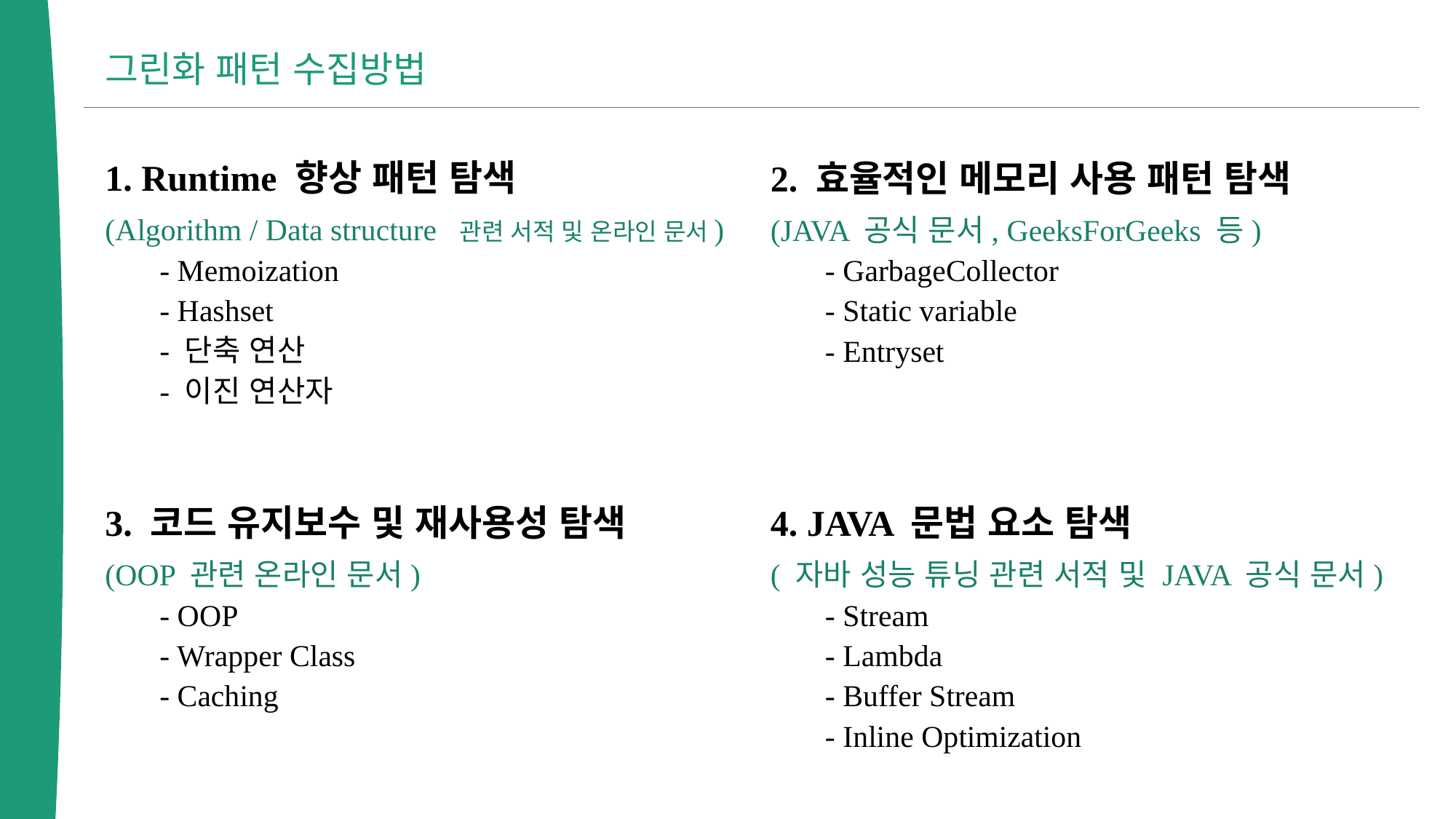

그린화 패턴 수집방법

1. Runtime 향상 패턴 탐색
(Algorithm / Data structure  관련 서적 및 온라인 문서)
- Memoization
- Hashset
- 단축 연산
- 이진 연산자
2. 효율적인 메모리 사용 패턴 탐색
(JAVA 공식 문서, GeeksForGeeks 등)
- GarbageCollector
- Static variable
- Entryset

4. JAVA 문법 요소 탐색
( 자바 성능 튜닝 관련 서적 및 JAVA 공식 문서)
- Stream
- Lambda
- Buffer Stream
- Inline Optimization
3. 코드 유지보수 및 재사용성 탐색
(OOP 관련 온라인 문서)
- OOP
- Wrapper Class
- Caching